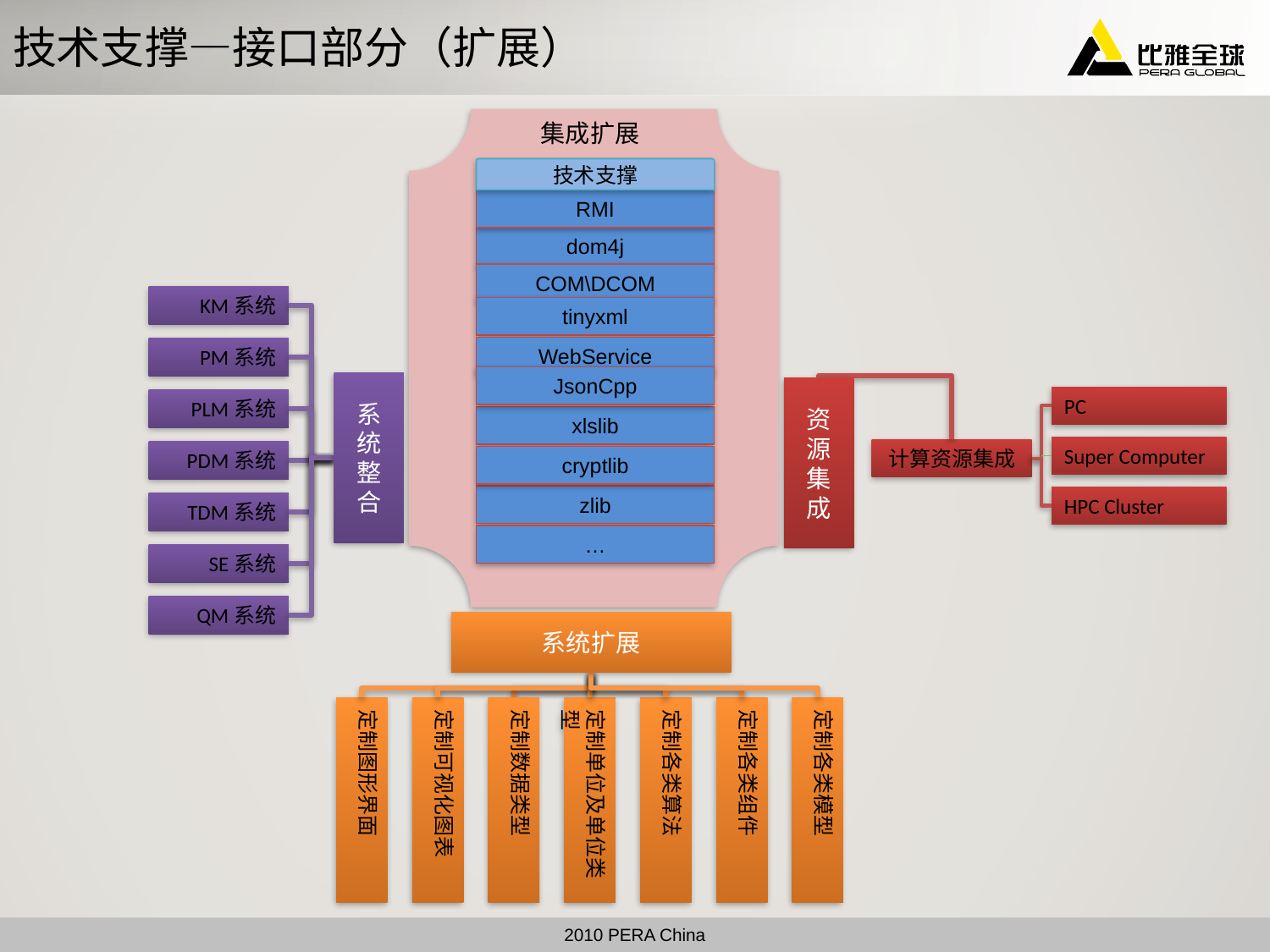

# 技术支撑—接口部分（扩展）

集成扩展
技术支撑
RMI
COM\DCOM
tinyxml
dom4j
WebService
JsonCpp
xlslib
cryptlib
zlib
…
KM系统
PM系统
系统整合
资源集成
PC
Super Computer
计算资源集成
HPC Cluster
PLM系统
PDM系统
TDM系统
SE系统
QM系统
系统扩展
定制图形界面
定制可视化图表
定制数据类型
定制单位及单位类型
定制各类算法
定制各类组件
定制各类模型